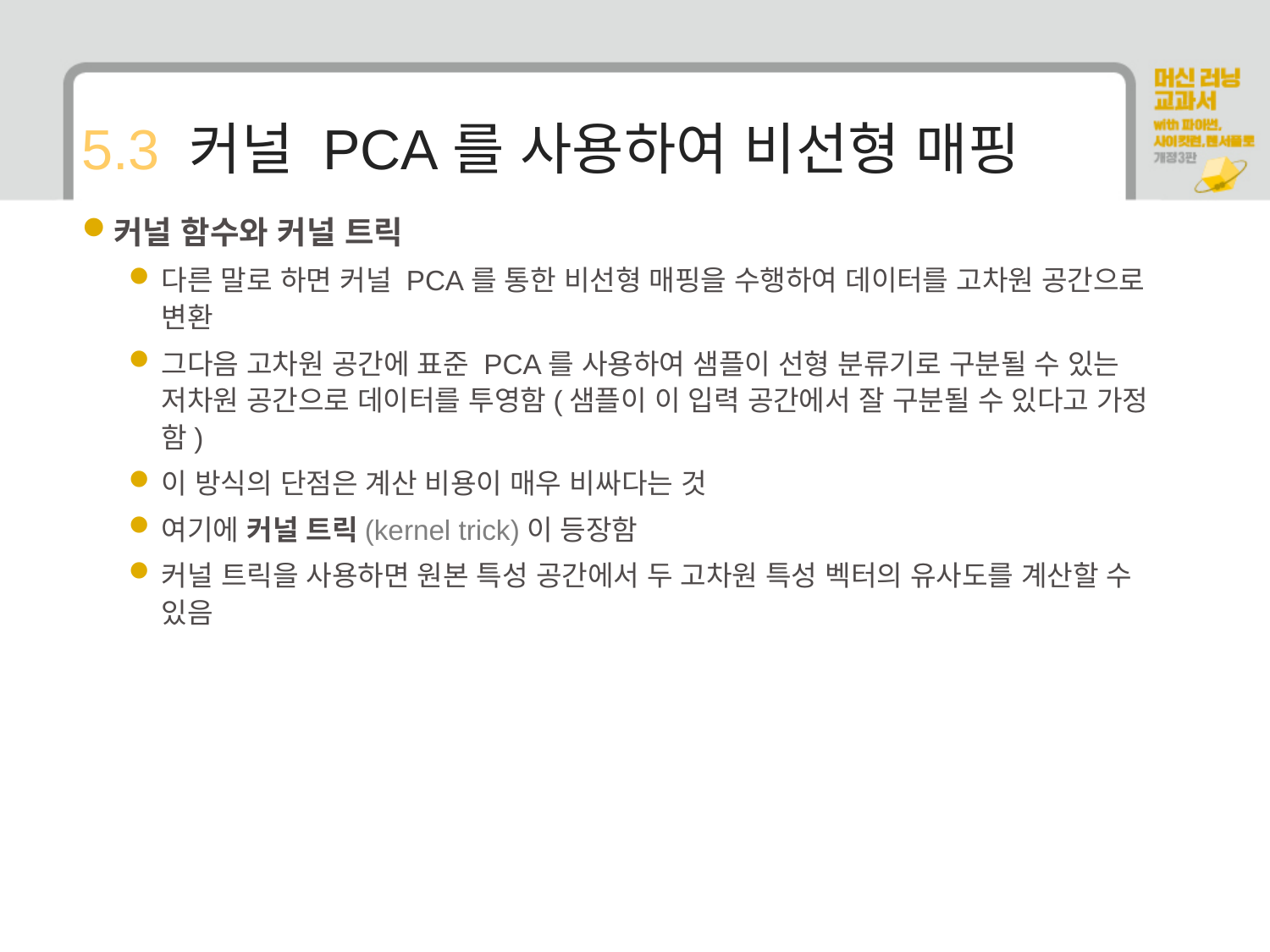

# 5.3 커널 PCA를 사용하여 비선형 매핑
커널 함수와 커널 트릭
다른 말로 하면 커널 PCA를 통한 비선형 매핑을 수행하여 데이터를 고차원 공간으로 변환
그다음 고차원 공간에 표준 PCA를 사용하여 샘플이 선형 분류기로 구분될 수 있는 저차원 공간으로 데이터를 투영함(샘플이 이 입력 공간에서 잘 구분될 수 있다고 가정함)
이 방식의 단점은 계산 비용이 매우 비싸다는 것
여기에 커널 트릭(kernel trick)이 등장함
커널 트릭을 사용하면 원본 특성 공간에서 두 고차원 특성 벡터의 유사도를 계산할 수 있음